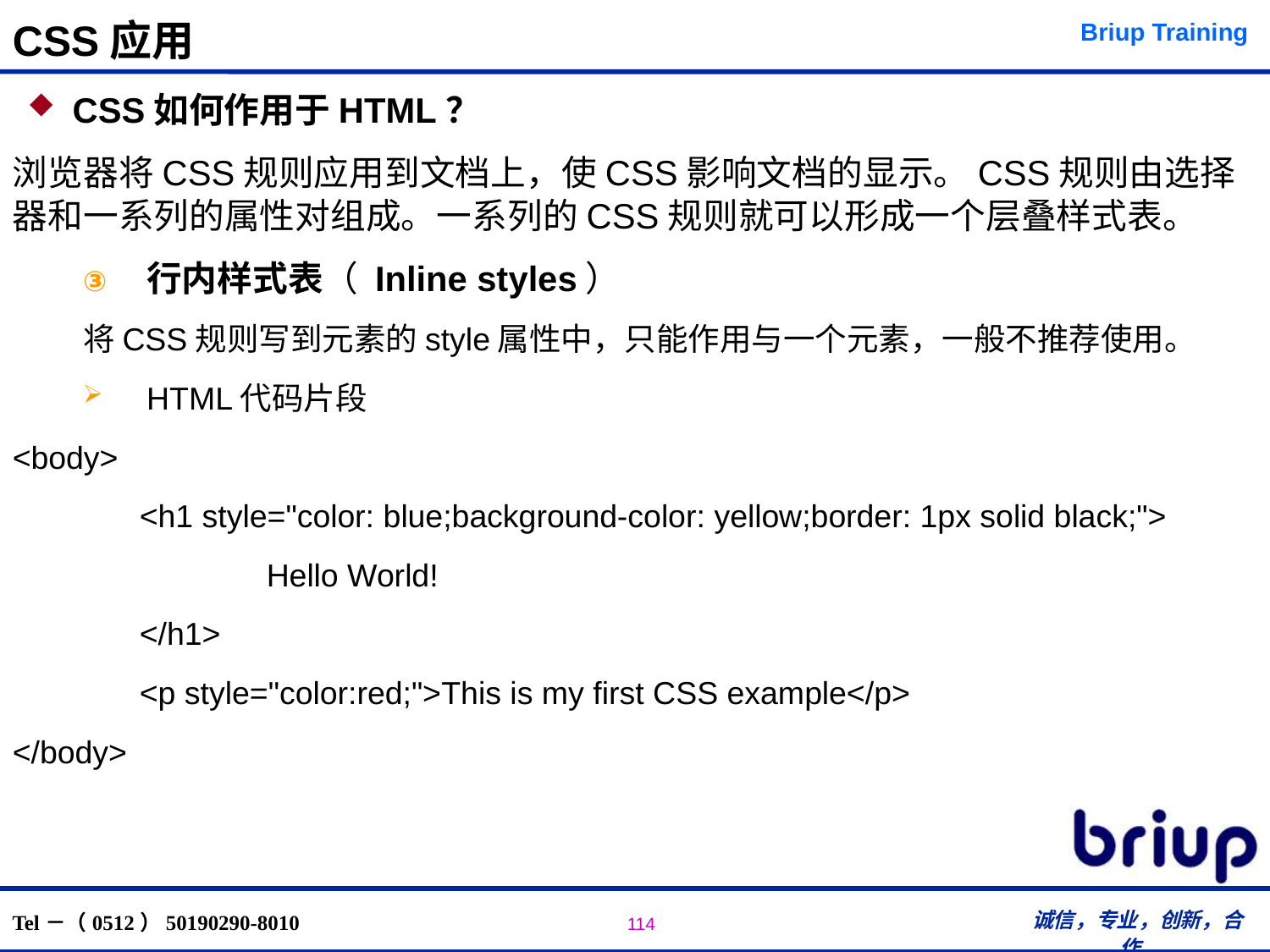

# CSS应用
CSS如何作用于HTML？
浏览器将CSS规则应用到文档上，使CSS影响文档的显示。CSS规则由选择器和一系列的属性对组成。一系列的CSS规则就可以形成一个层叠样式表。
行内样式表（ Inline styles）
将CSS规则写到元素的style属性中，只能作用与一个元素，一般不推荐使用。
HTML代码片段
<body>
	<h1 style="color: blue;background-color: yellow;border: 1px solid black;">
		Hello World!
	</h1>
	<p style="color:red;">This is my first CSS example</p>
</body>